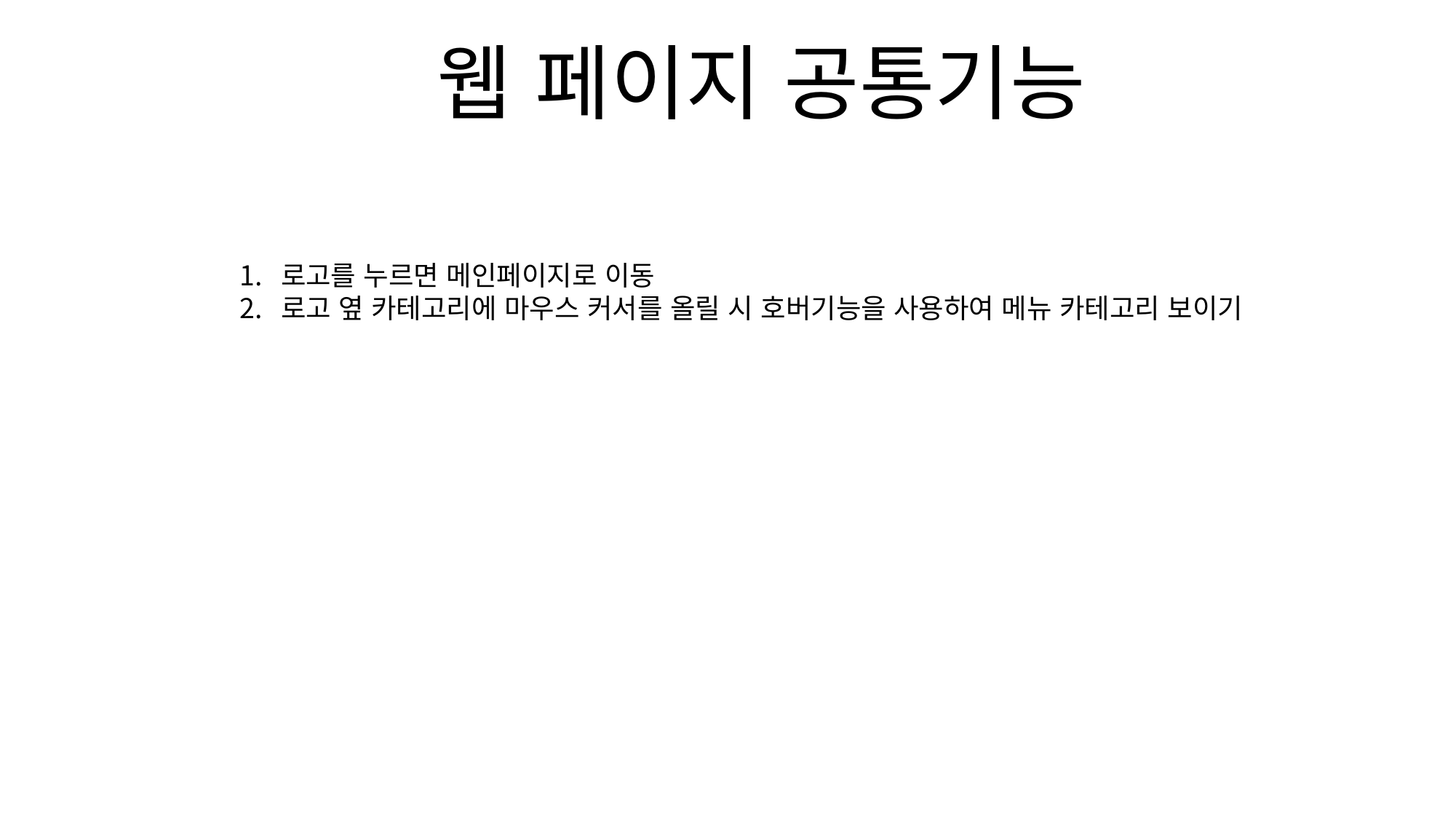

웹 페이지 공통기능
로고를 누르면 메인페이지로 이동
로고 옆 카테고리에 마우스 커서를 올릴 시 호버기능을 사용하여 메뉴 카테고리 보이기